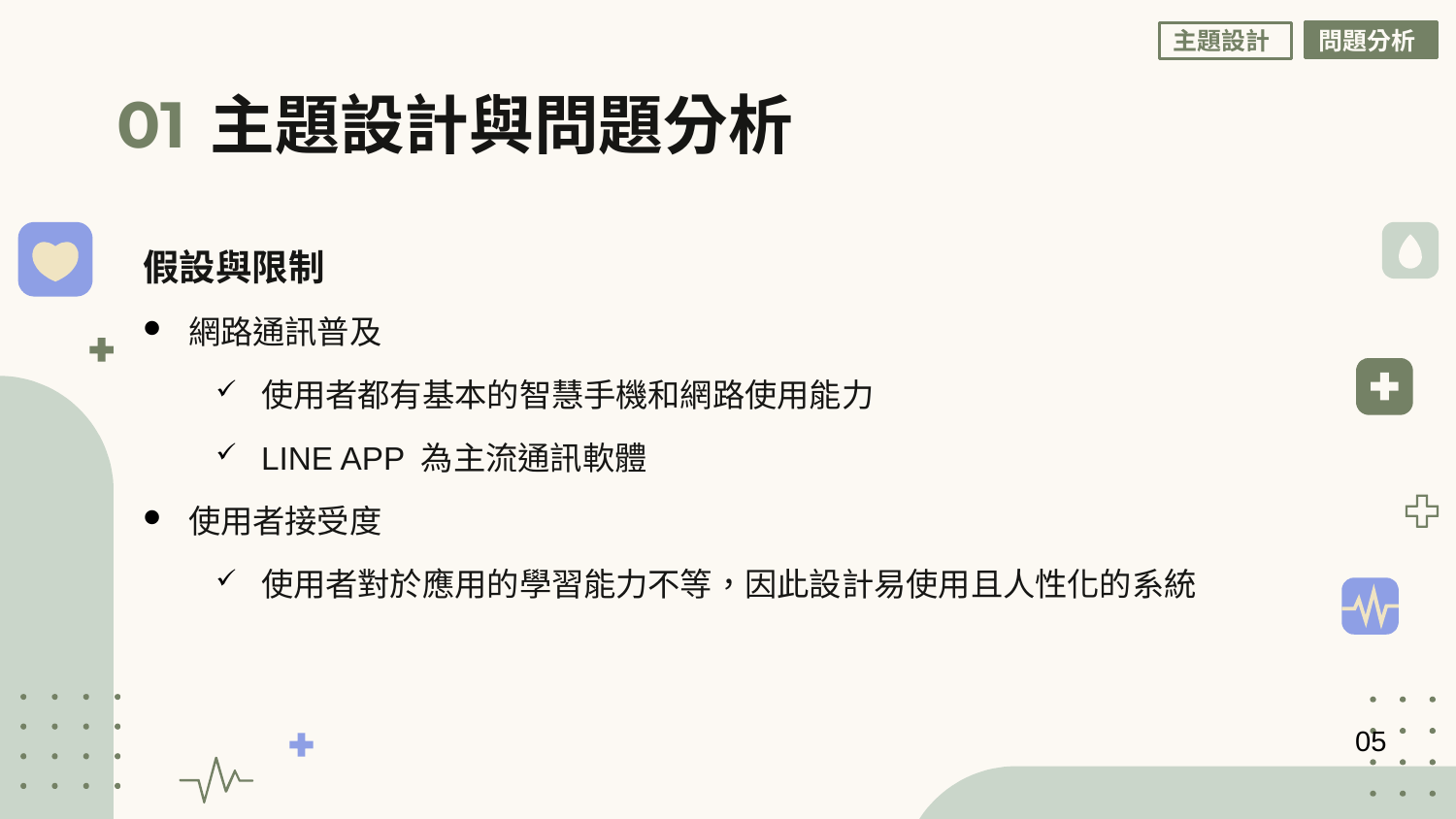

問題分析
主題設計
# 主題設計與問題分析
01
假設與限制
網路通訊普及
使用者都有基本的智慧手機和網路使用能力
LINE APP 為主流通訊軟體
使用者接受度
使用者對於應用的學習能力不等，因此設計易使用且人性化的系統
05